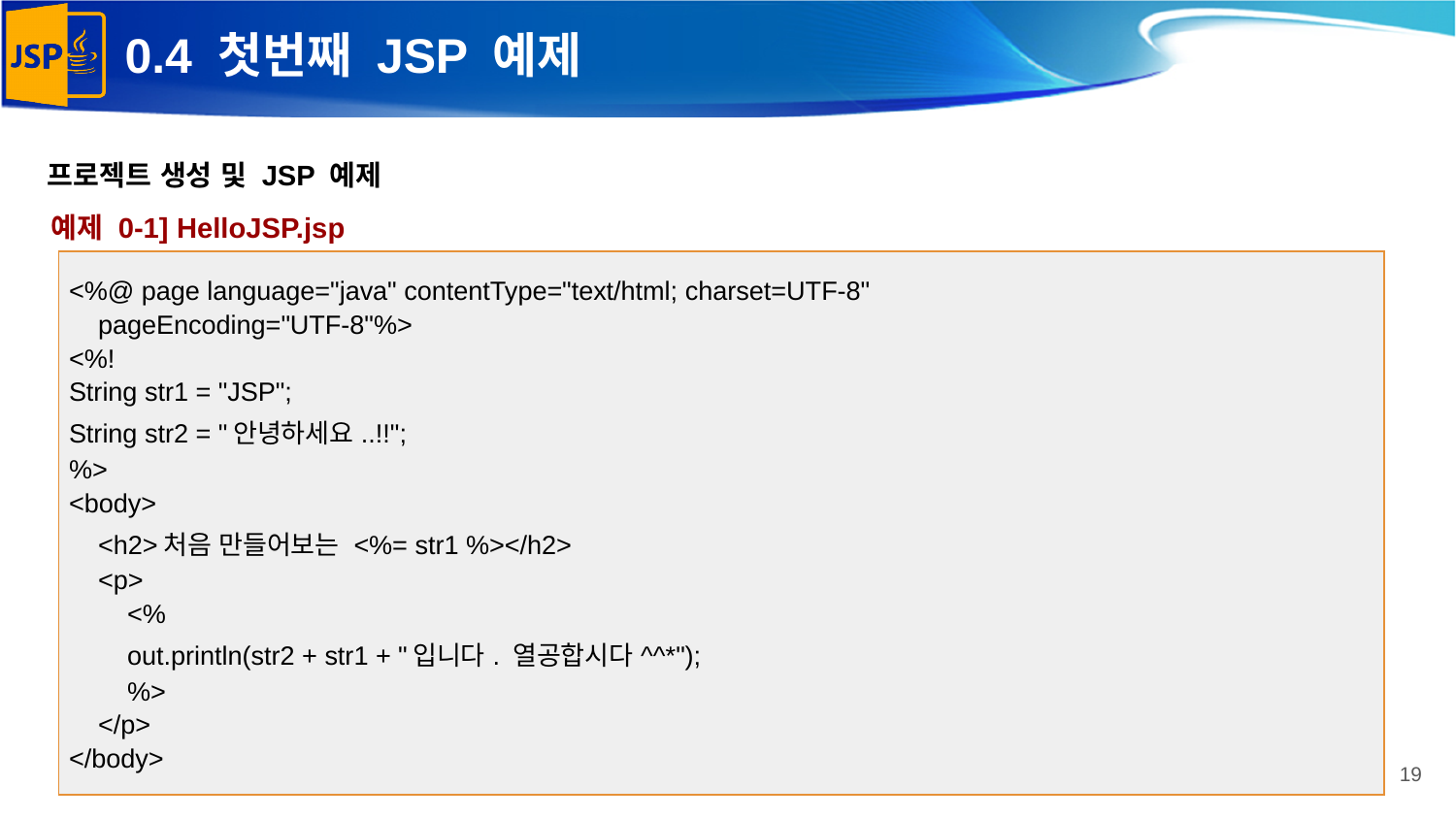

# 0.4 첫번째 JSP 예제
프로젝트 생성 및 JSP 예제

예제 0-1] HelloJSP.jsp

| <%@ page language="java" contentType="text/html; charset=UTF-8" pageEncoding="UTF-8"%> <%! String str1 = "JSP"; String str2 = "안녕하세요..!!"; %> <body> <h2>처음 만들어보는 <%= str1 %></h2> <p> <% out.println(str2 + str1 + "입니다. 열공합시다^^\*"); %> </p> </body> |
| --- |
19